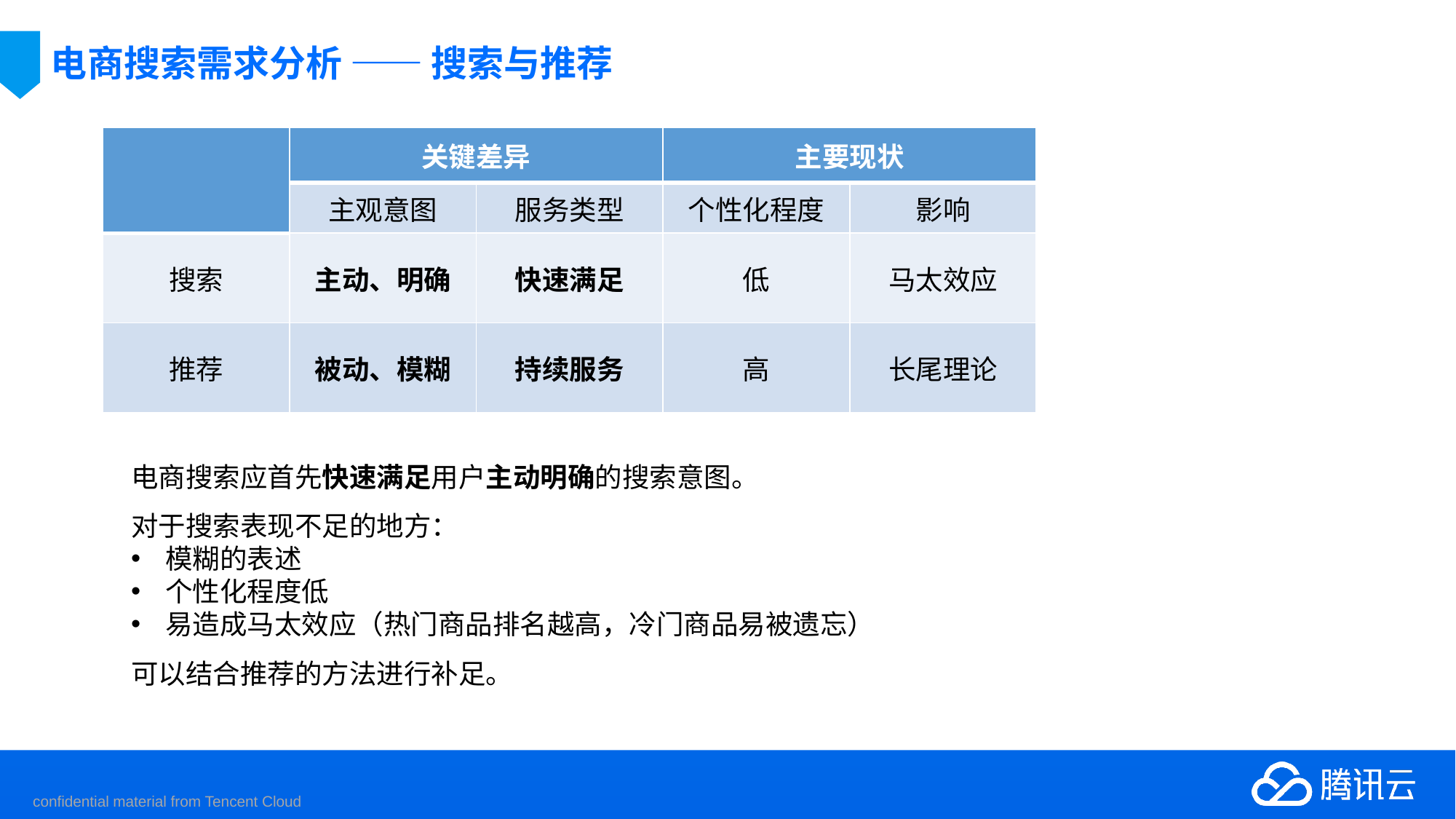

# 电商搜索需求分析 —— 搜索与推荐
|  | 关键差异 |  | 主要现状 |  |
| --- | --- | --- | --- | --- |
|  | 主观意图 | 服务类型 | 个性化程度 | 影响 |
| 搜索 | 主动、明确 | 快速满足 | 低 | 马太效应 |
| 推荐 | 被动、模糊 | 持续服务 | 高 | 长尾理论 |
电商搜索应首先快速满足用户主动明确的搜索意图。
对于搜索表现不足的地方：
模糊的表述
个性化程度低
易造成马太效应（热门商品排名越高，冷门商品易被遗忘）
可以结合推荐的方法进行补足。